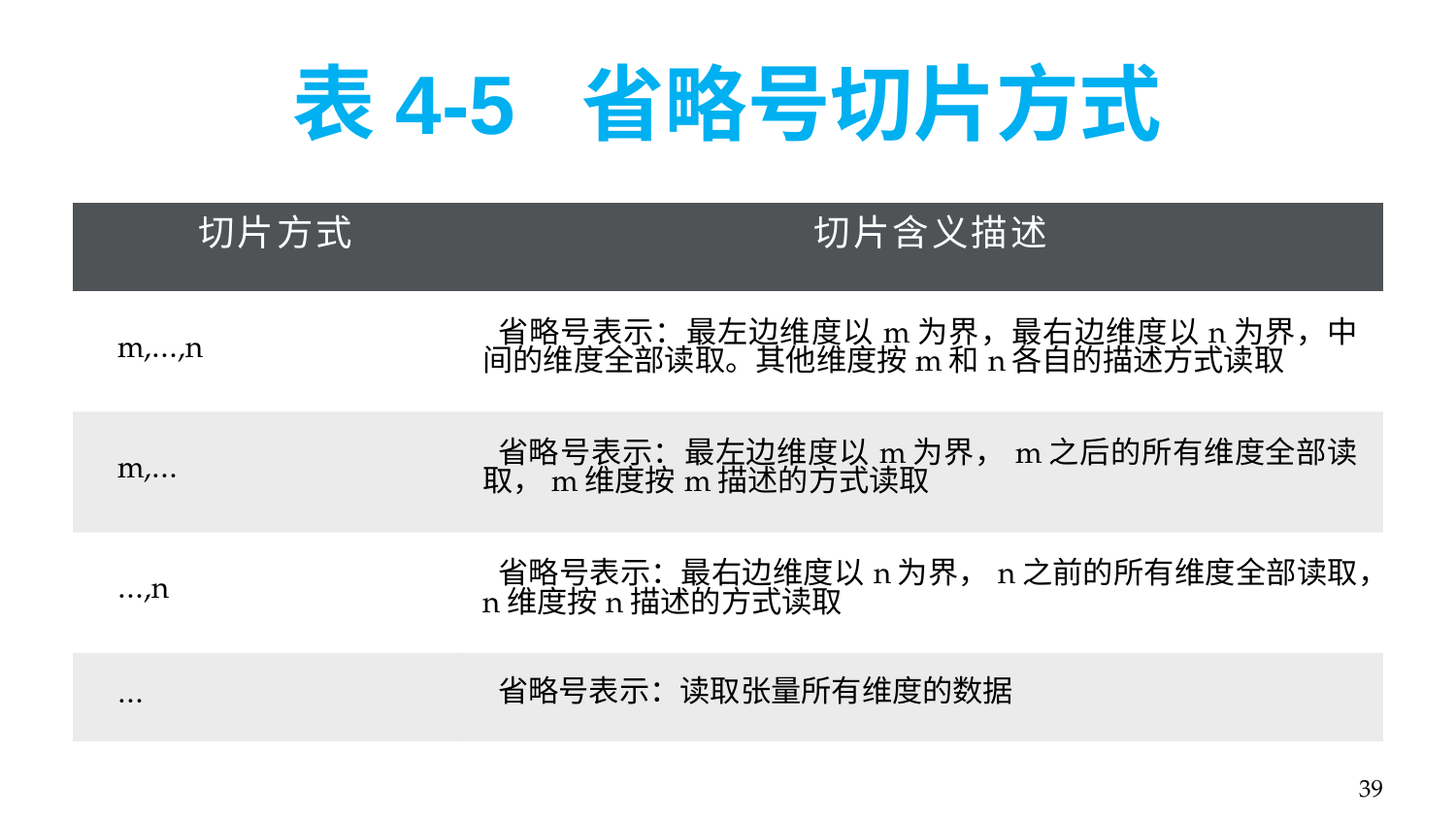

# 表4-5  省略号切片方式
| 切片方式 | 切片含义描述 |
| --- | --- |
| m,…,n | 省略号表示：最左边维度以m为界，最右边维度以n为界，中间的维度全部读取。其他维度按m和n各自的描述方式读取 |
| m,… | 省略号表示：最左边维度以m为界，m之后的所有维度全部读取，m维度按m描述的方式读取 |
| …,n | 省略号表示：最右边维度以n为界，n之前的所有维度全部读取，n维度按n描述的方式读取 |
| … | 省略号表示：读取张量所有维度的数据 |

39